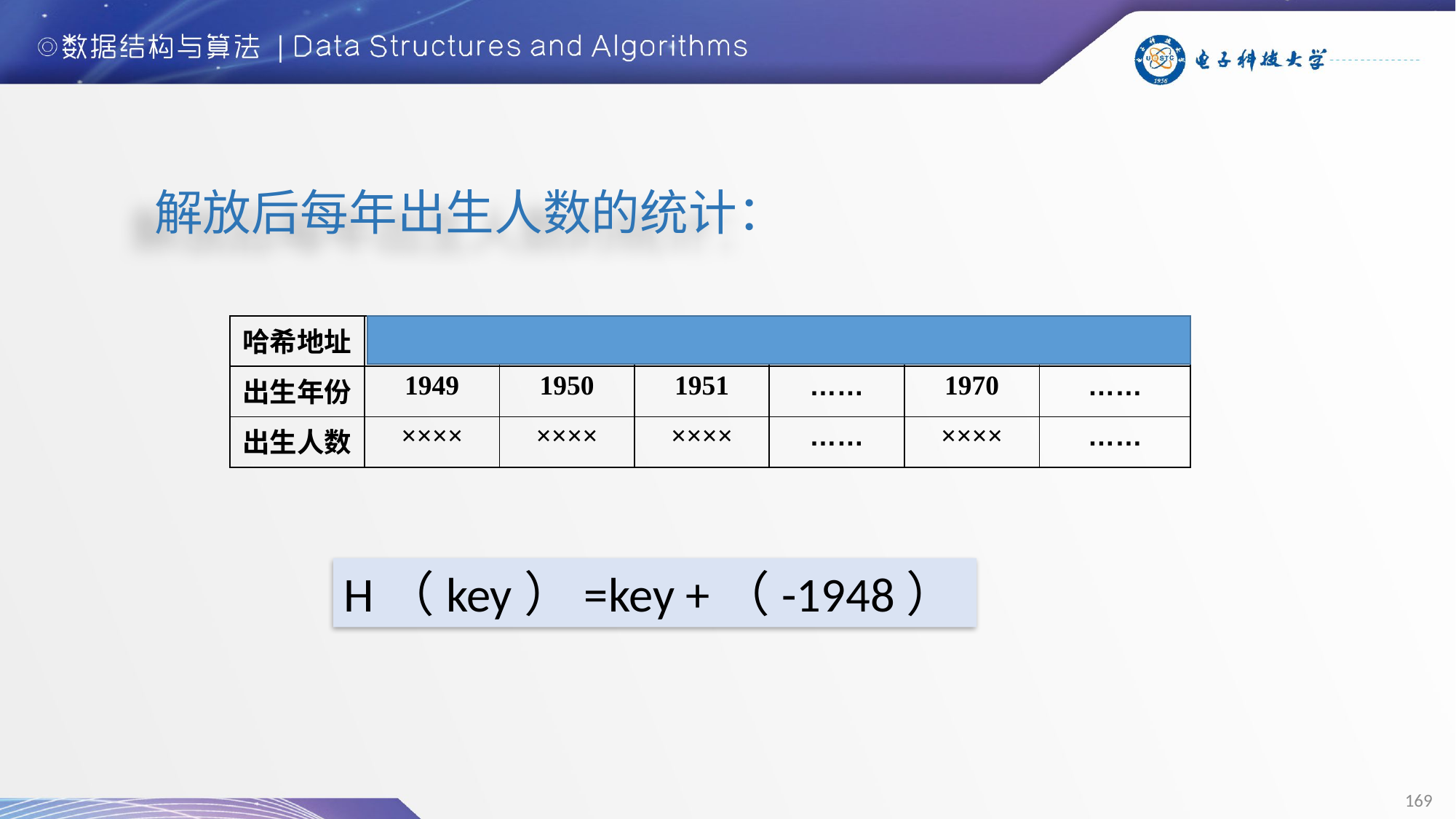

解放后每年出生人数的统计：
| 哈希地址 | 01 | 02 | 03 | …… | 22 | …… |
| --- | --- | --- | --- | --- | --- | --- |
| 出生年份 | 1949 | 1950 | 1951 | …… | 1970 | …… |
| 出生人数 | ×××× | ×××× | ×××× | …… | ×××× | …… |

H（key）=key +（-1948）
169